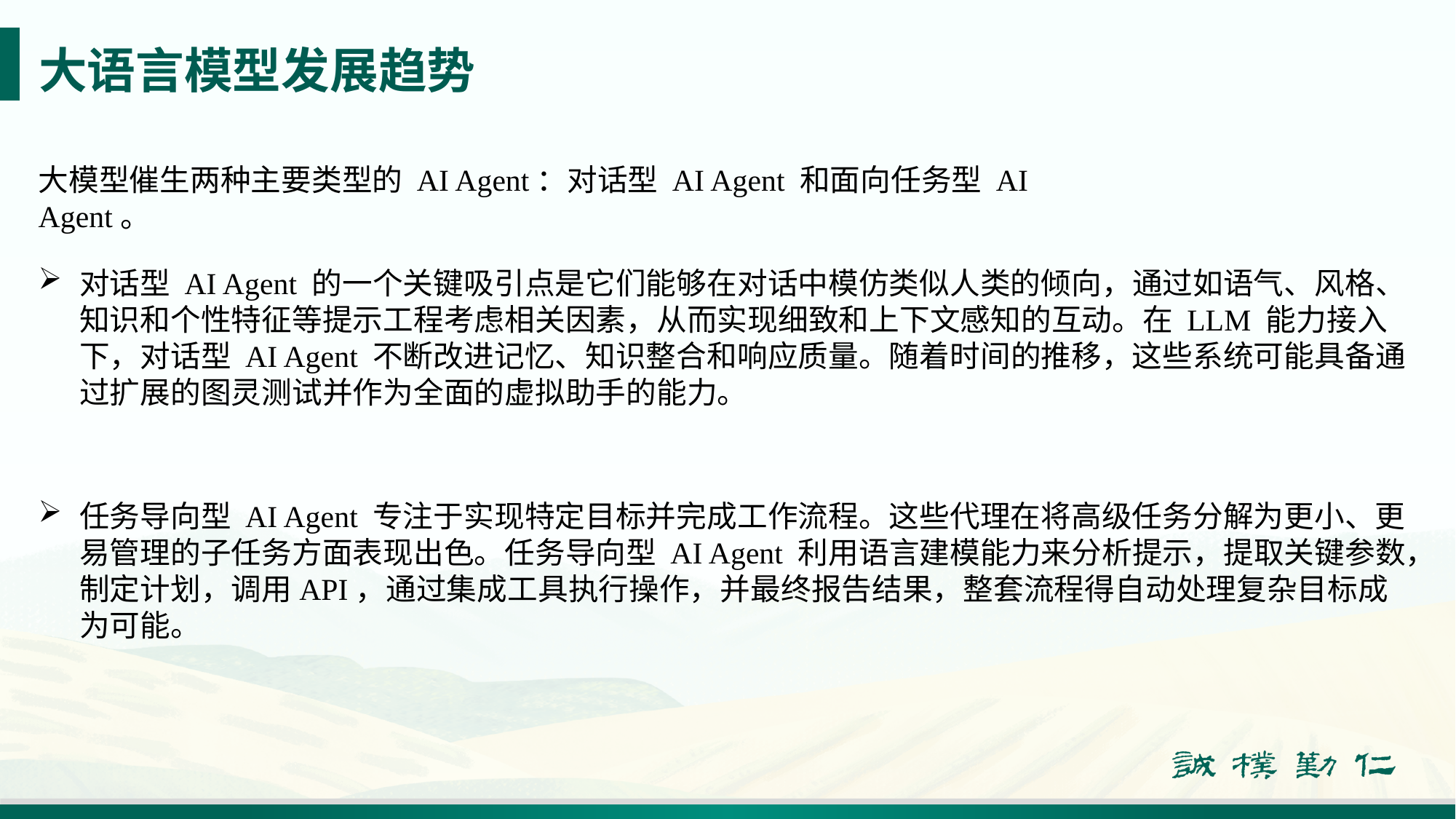

# 大语言模型发展趋势
大模型催生两种主要类型的 AI Agent：对话型 AI Agent 和面向任务型 AI Agent。
对话型 AI Agent 的一个关键吸引点是它们能够在对话中模仿类似人类的倾向，通过如语气、风格、知识和个性特征等提示工程考虑相关因素，从而实现细致和上下文感知的互动。在 LLM 能力接入下，对话型 AI Agent 不断改进记忆、知识整合和响应质量。随着时间的推移，这些系统可能具备通过扩展的图灵测试并作为全面的虚拟助手的能力。
任务导向型 AI Agent 专注于实现特定目标并完成工作流程。这些代理在将高级任务分解为更小、更易管理的子任务方面表现出色。任务导向型 AI Agent 利用语言建模能力来分析提示，提取关键参数，制定计划，调用API，通过集成工具执行操作，并最终报告结果，整套流程得自动处理复杂目标成为可能。